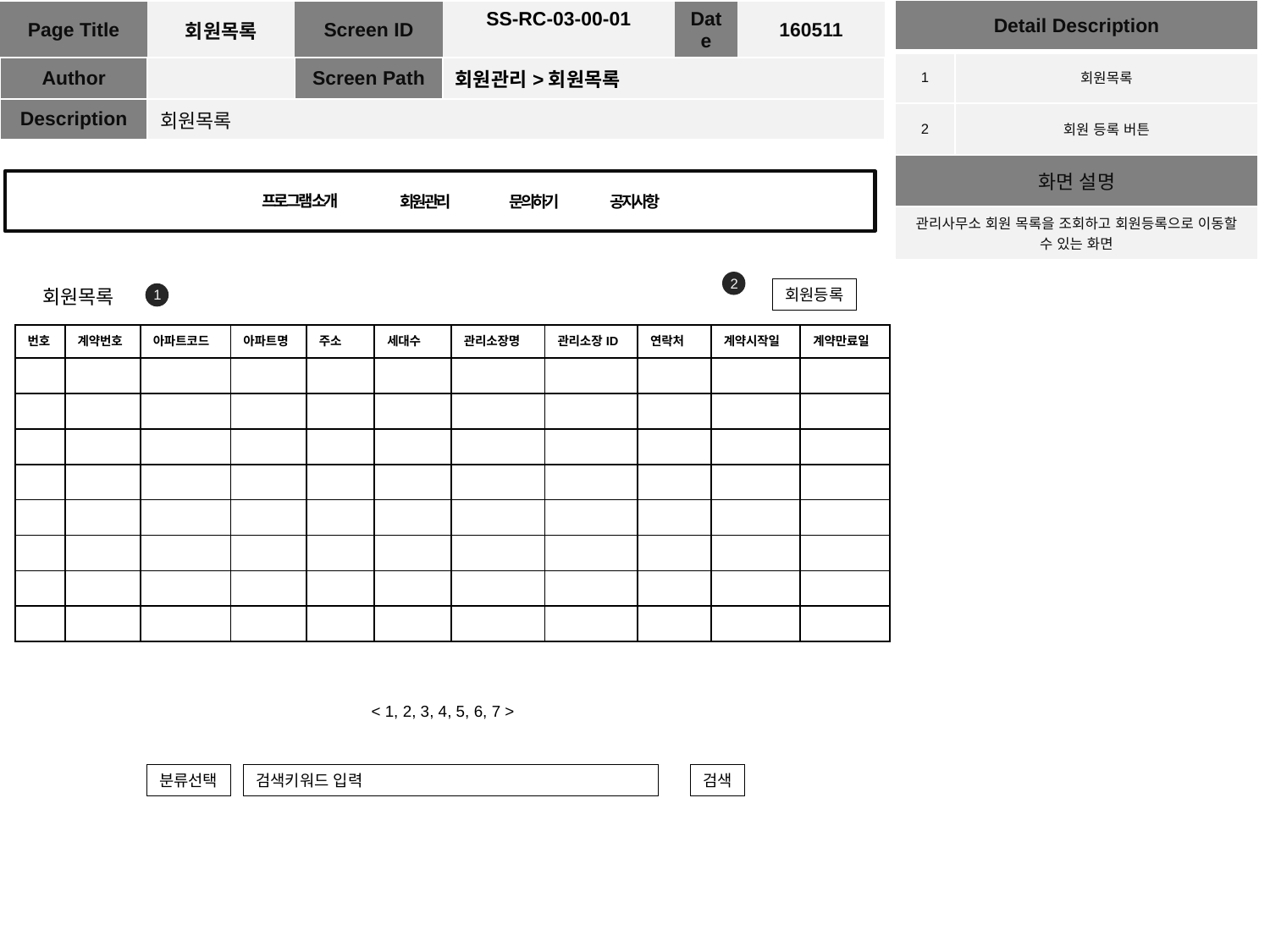

| Detail Description |  |
| --- | --- |
| 1 | 회원목록 |
| 2 | 회원 등록 버튼 |
| 화면 설명 |  |
| 관리사무소 회원 목록을 조회하고 회원등록으로 이동할 수 있는 화면 |  |
| Page Title | 회원목록 | Screen ID | SS-RC-03-00-01 | Date | 160511 |
| --- | --- | --- | --- | --- | --- |
| Author |  | Screen Path | 회원관리>회원목록 |  |  |
| Description | 회원목록 |  |  |  |  |

프로그램 소개
회원관리
문의하기
공지사항
2

회원목록
회원등록
1

| 번호 | 계약번호 | 아파트코드 | 아파트명 | 주소 | 세대수 | 관리소장명 | 관리소장ID | 연락처 | 계약시작일 | 계약만료일 |
| --- | --- | --- | --- | --- | --- | --- | --- | --- | --- | --- |
|  |  |  |  |  |  |  |  |  |  |  |
|  |  |  |  |  |  |  |  |  |  |  |
|  |  |  |  |  |  |  |  |  |  |  |
|  |  |  |  |  |  |  |  |  |  |  |
|  |  |  |  |  |  |  |  |  |  |  |
|  |  |  |  |  |  |  |  |  |  |  |
|  |  |  |  |  |  |  |  |  |  |  |
|  |  |  |  |  |  |  |  |  |  |  |
< 1, 2, 3, 4, 5, 6, 7 >
분류선택
검색키워드 입력
검색